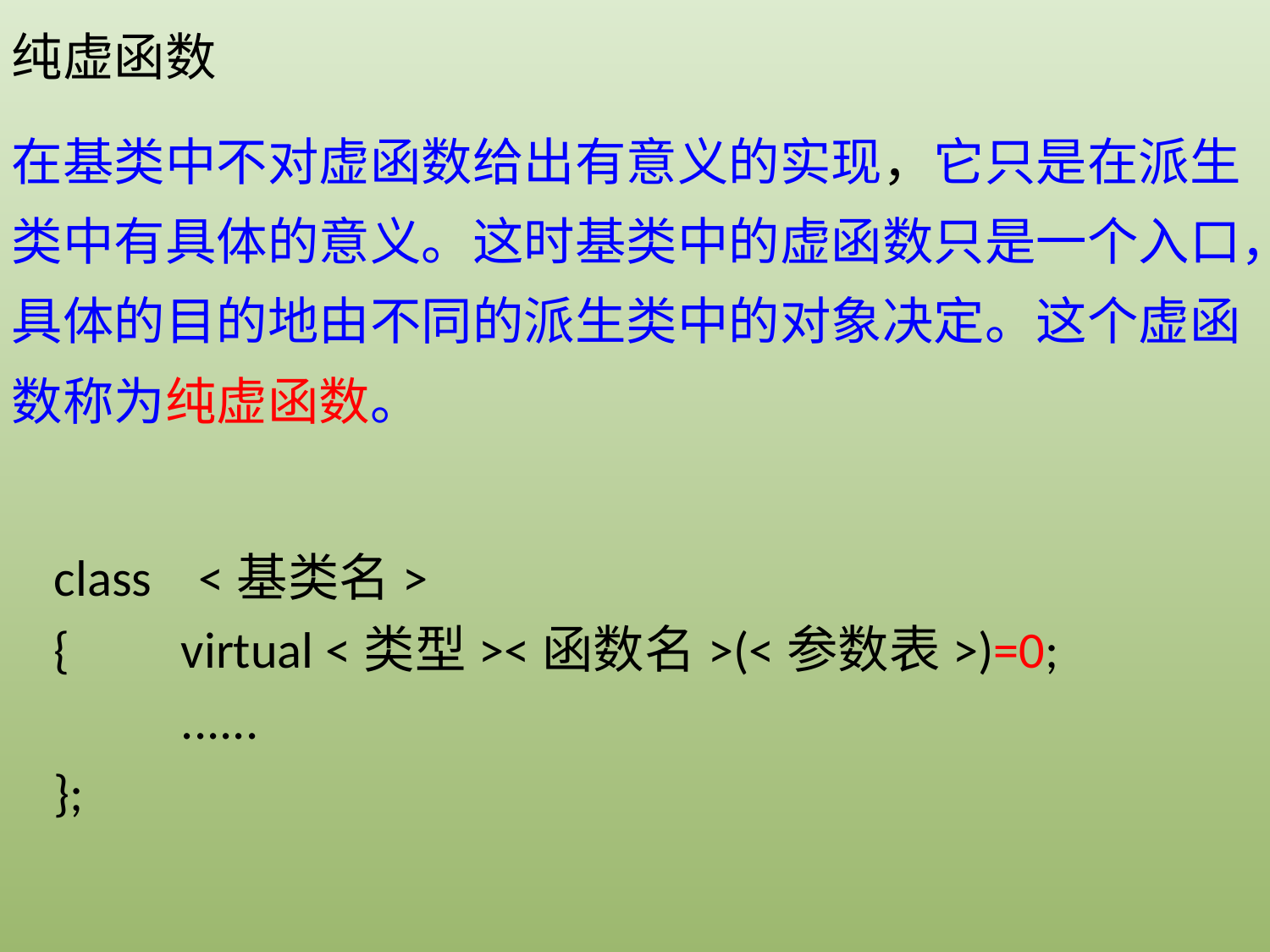

纯虚函数
在基类中不对虚函数给出有意义的实现，它只是在派生类中有具体的意义。这时基类中的虚函数只是一个入口，具体的目的地由不同的派生类中的对象决定。这个虚函数称为纯虚函数。
class    <基类名>
{	virtual <类型><函数名>(<参数表>)=0;
	......
};
798